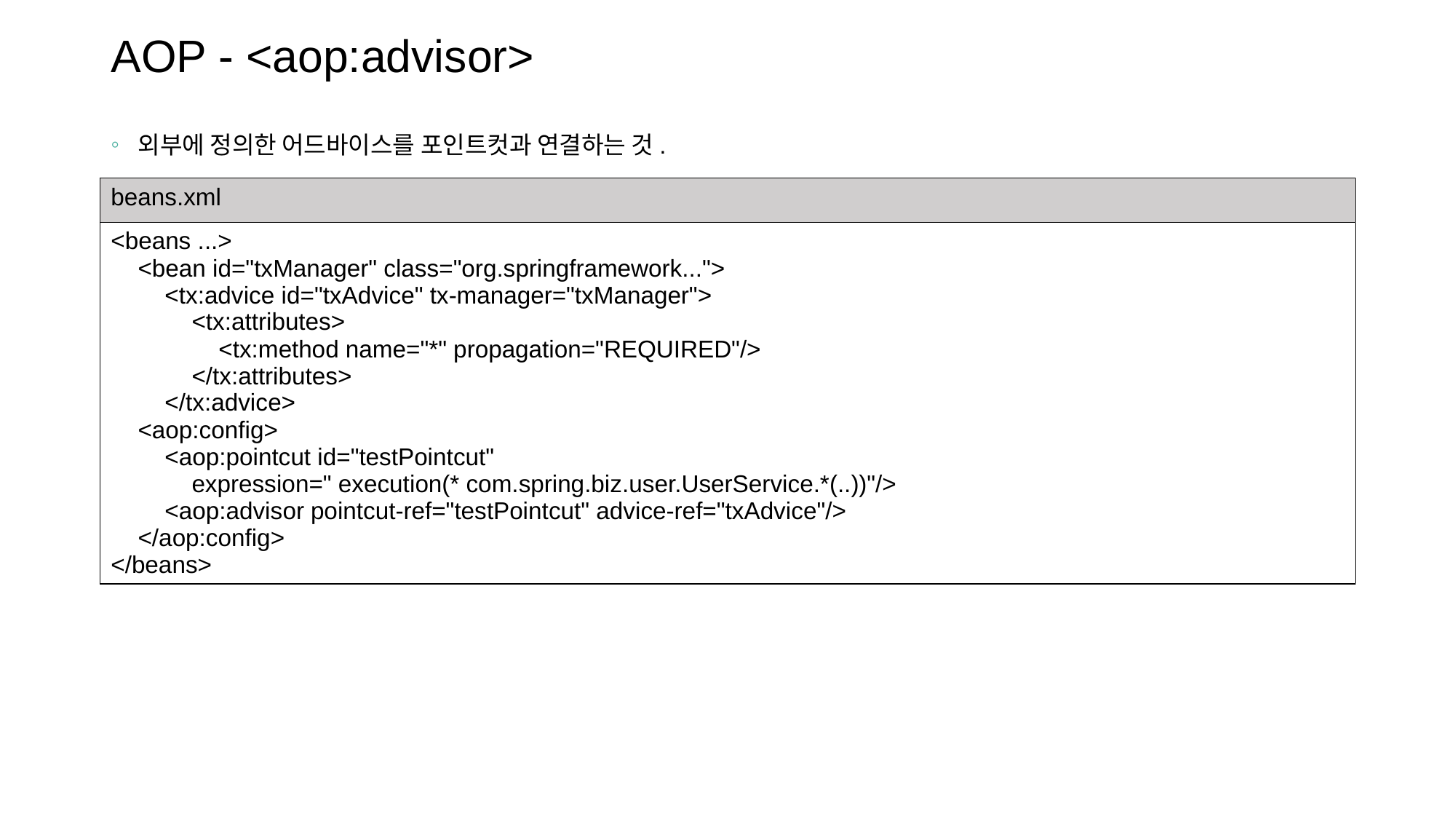

# AOP - <aop:advisor>
외부에 정의한 어드바이스를 포인트컷과 연결하는 것.
| beans.xml |
| --- |
| <beans ...> <bean id="txManager" class="org.springframework..."> <tx:advice id="txAdvice" tx-manager="txManager"> <tx:attributes> <tx:method name="\*" propagation="REQUIRED"/> </tx:attributes> </tx:advice> <aop:config> <aop:pointcut id="testPointcut" expression=" execution(\* com.spring.biz.user.UserService.\*(..))"/> <aop:advisor pointcut-ref="testPointcut" advice-ref="txAdvice"/> </aop:config> </beans> |